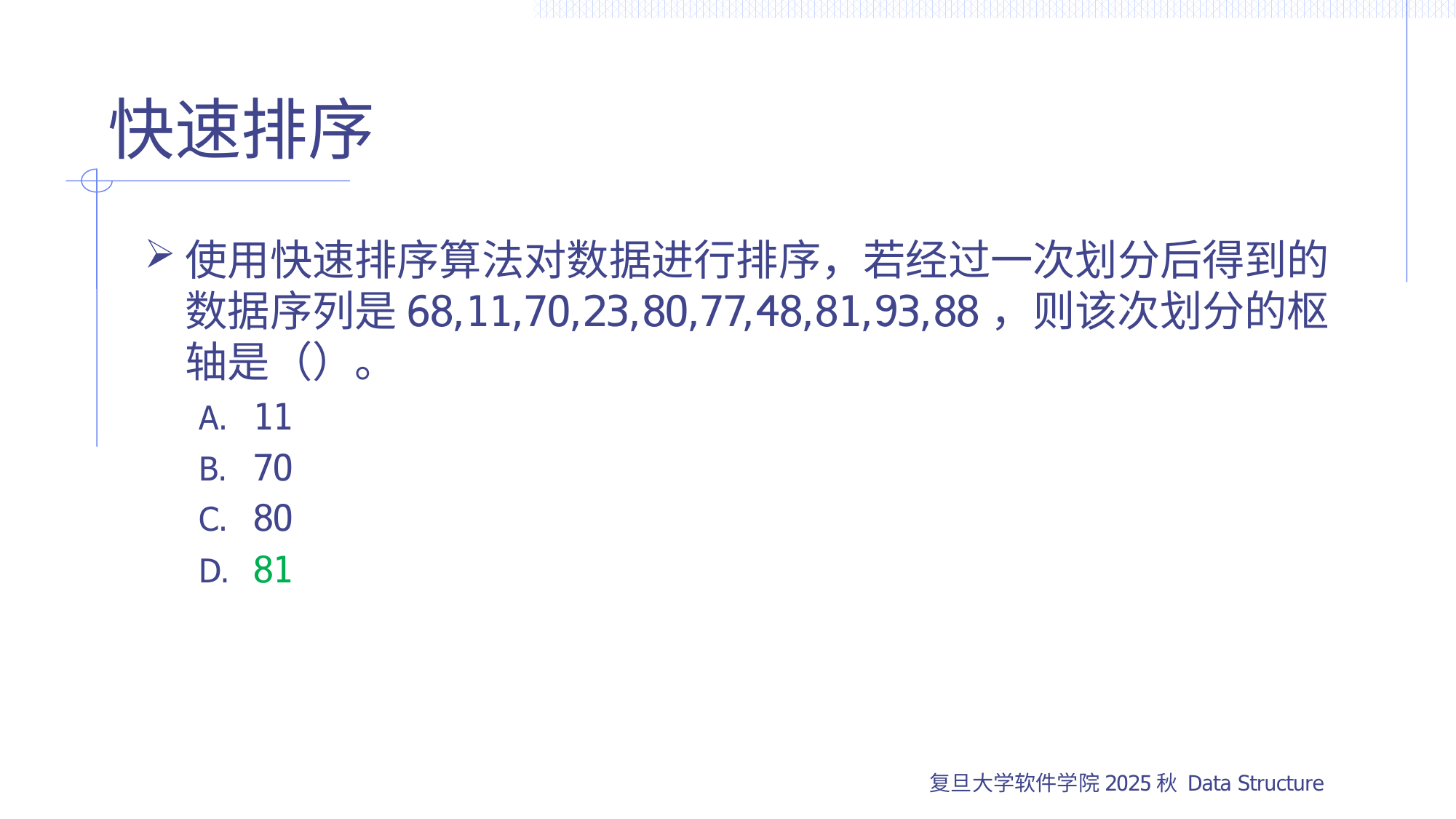

# 快速排序
使用快速排序算法对数据进行排序，若经过一次划分后得到的数据序列是68,11,70,23,80,77,48,81,93,88，则该次划分的枢轴是（）。
11
70
80
81